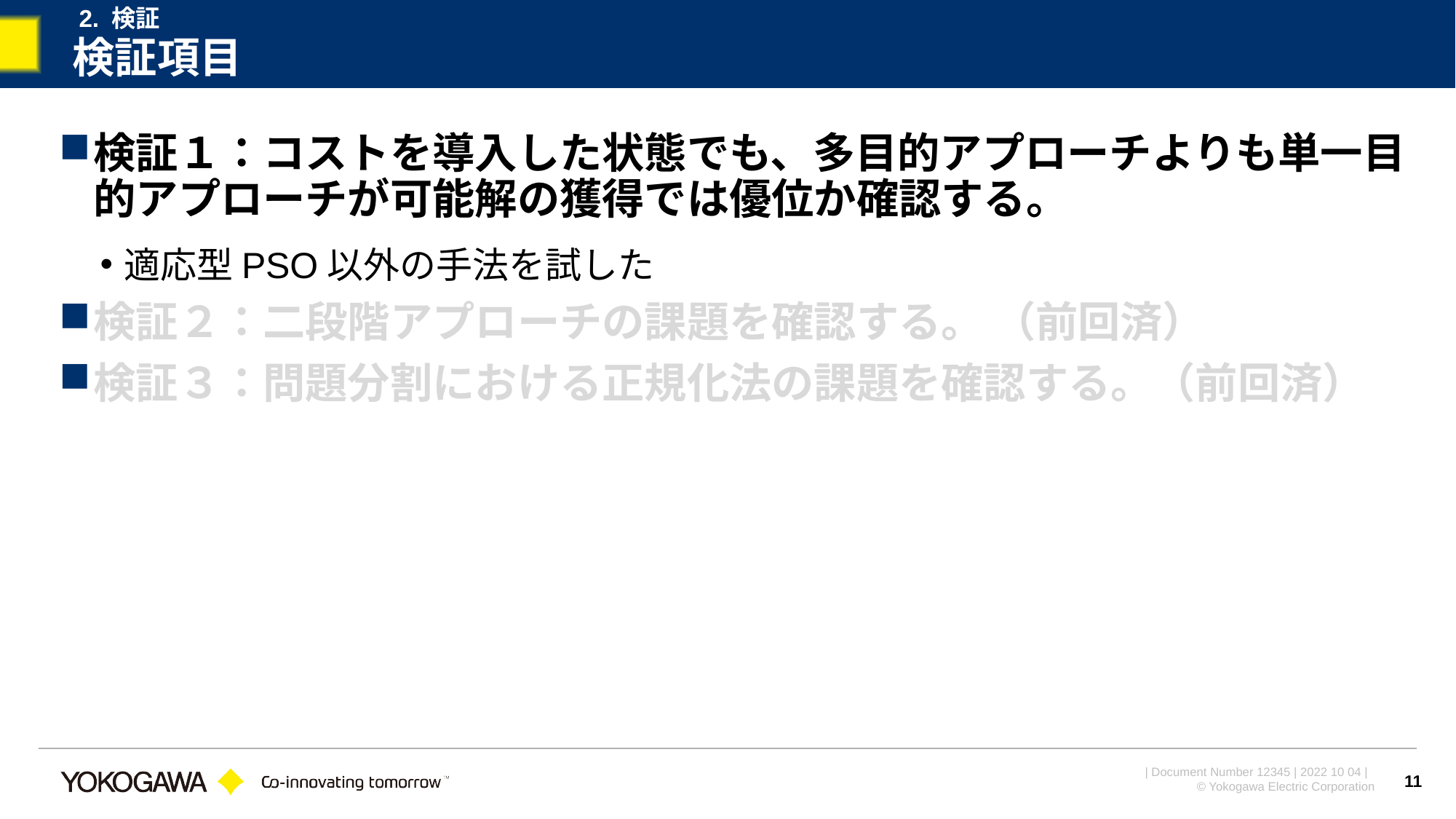

2. 検証
# 検証項目
検証１：コストを導入した状態でも、多目的アプローチよりも単一目的アプローチが可能解の獲得では優位か確認する。
適応型PSO以外の手法を試した
検証２：二段階アプローチの課題を確認する。 （前回済）
検証３：問題分割における正規化法の課題を確認する。（前回済）
11